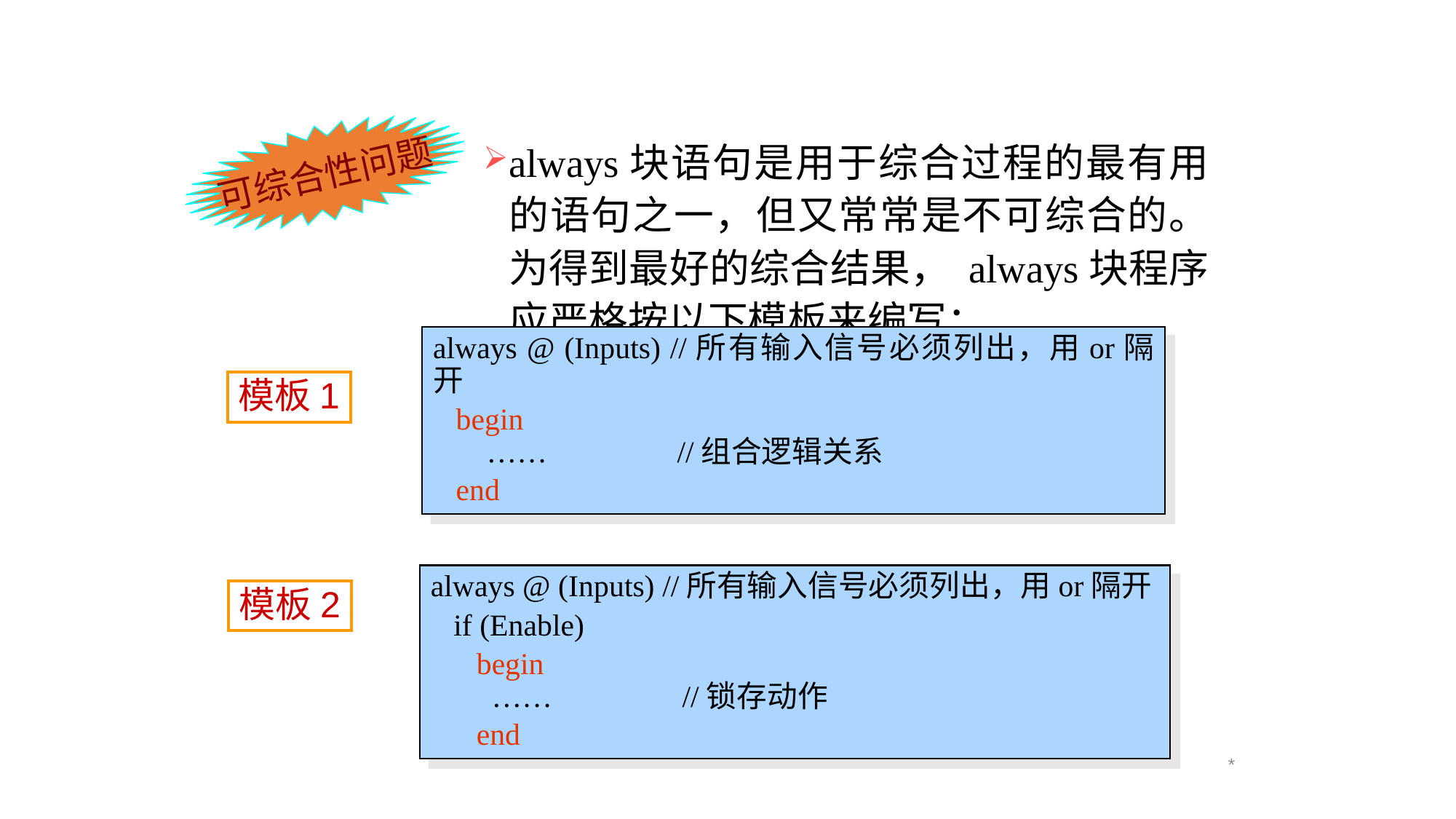

可综合性问题
always块语句是用于综合过程的最有用的语句之一，但又常常是不可综合的。为得到最好的综合结果， always块程序应严格按以下模板来编写：
always @ (Inputs) //所有输入信号必须列出，用or隔开
   begin
       ……                 //组合逻辑关系
   end
模板1
always @ (Inputs) //所有输入信号必须列出，用or隔开
   if (Enable)
      begin
        ……                 //锁存动作
      end
模板2
*